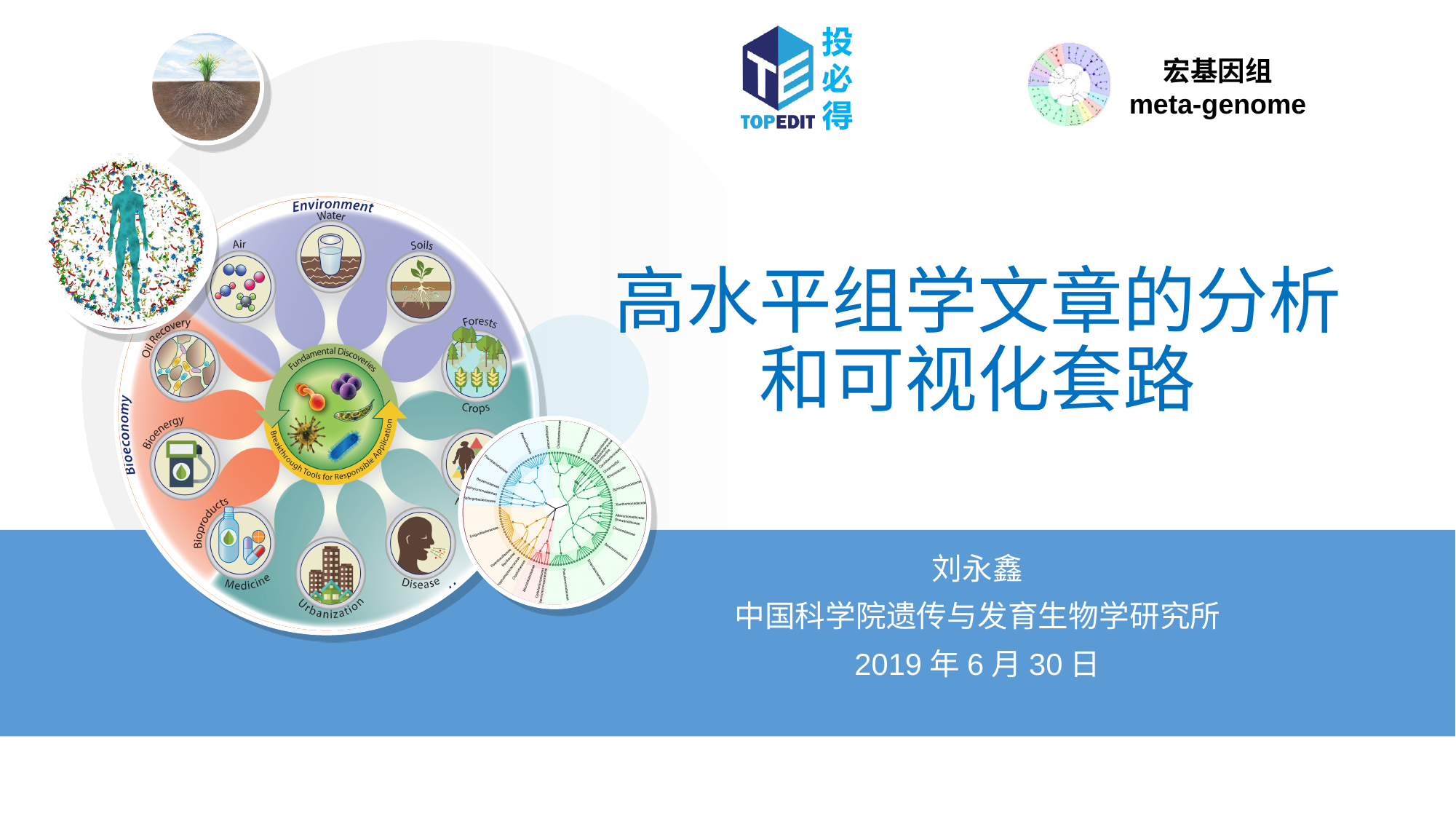

# 高水平组学文章的分析 和可视化套路
刘永鑫
中国科学院遗传与发育生物学研究所
2019年6月30日